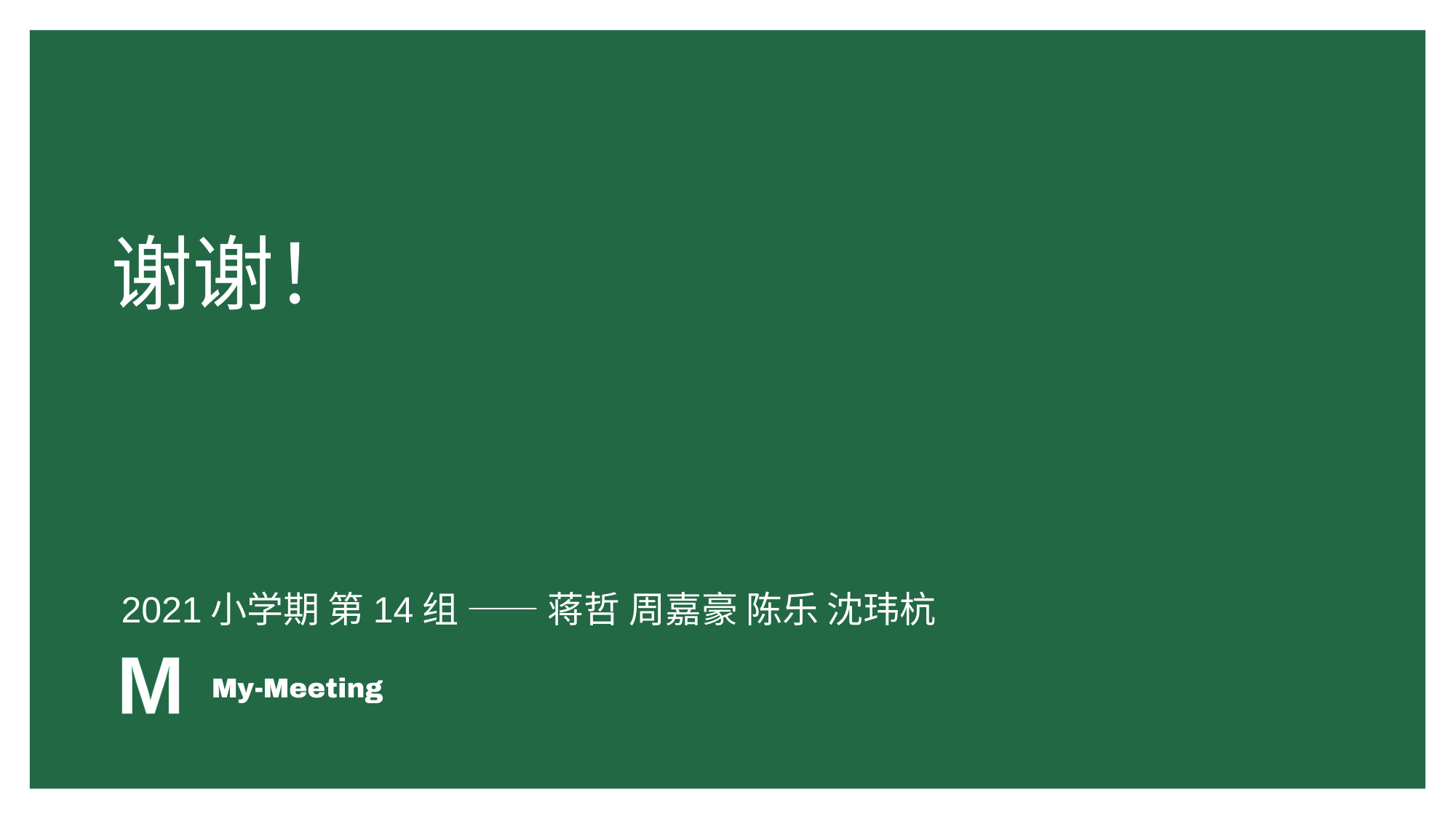

# 谢谢！
2021小学期 第14组 —— 蒋哲 周嘉豪 陈乐 沈玮杭
M
My-Meeting